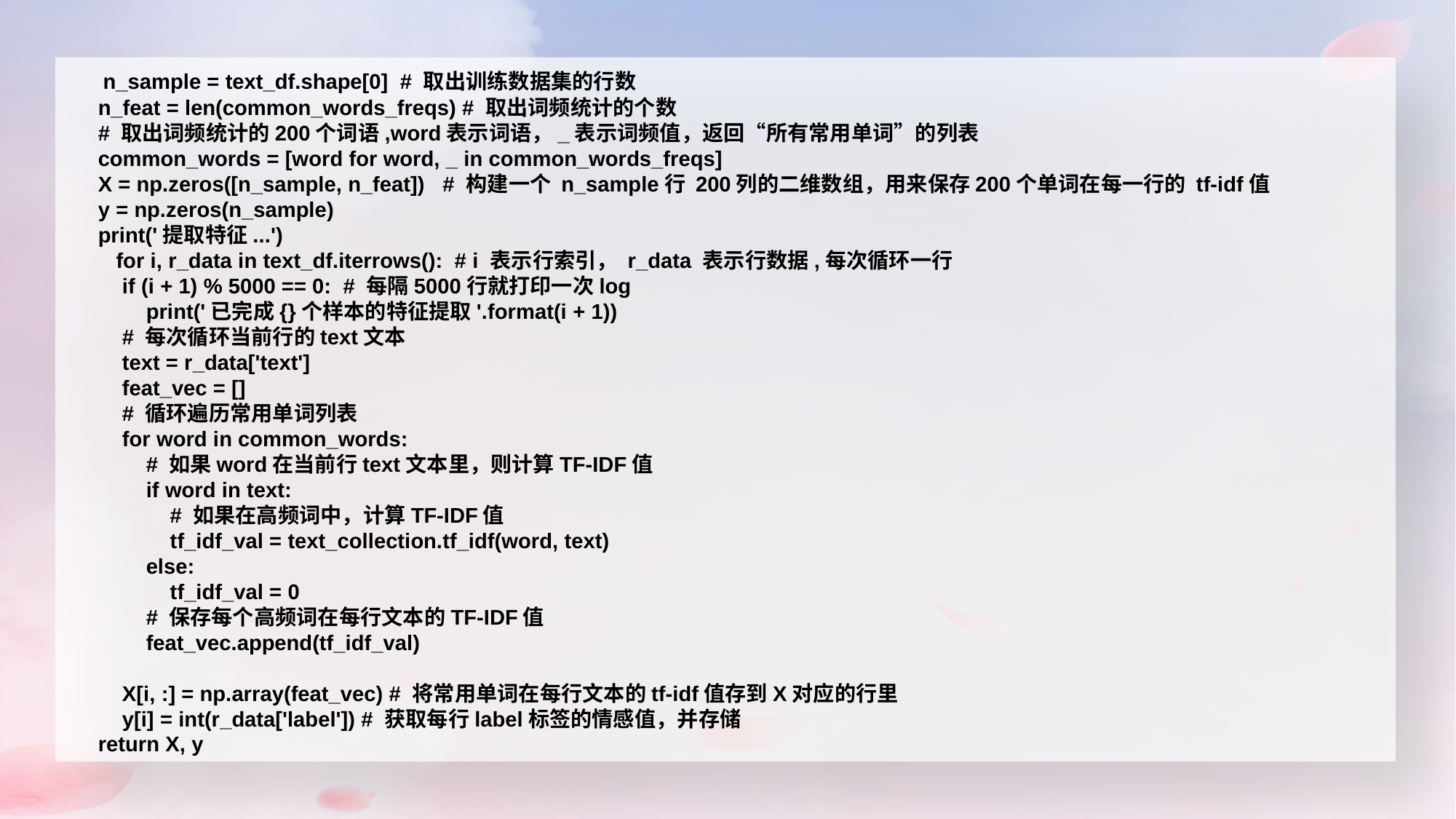

n_sample = text_df.shape[0]  # 取出训练数据集的行数
    n_feat = len(common_words_freqs) # 取出词频统计的个数
    # 取出词频统计的200个词语,word表示词语，_表示词频值，返回“所有常用单词”的列表
    common_words = [word for word, _ in common_words_freqs]
    X = np.zeros([n_sample, n_feat])   # 构建一个 n_sample行 200列的二维数组，用来保存200个单词在每一行的 tf-idf值
    y = np.zeros(n_sample)
    print('提取特征...')
       for i, r_data in text_df.iterrows():  # i 表示行索引， r_data 表示行数据,每次循环一行
        if (i + 1) % 5000 == 0:  # 每隔5000行就打印一次log
            print('已完成{}个样本的特征提取'.format(i + 1))
        # 每次循环当前行的text文本
        text = r_data['text']
        feat_vec = []
        # 循环遍历常用单词列表
        for word in common_words:
            # 如果word在当前行text文本里，则计算TF-IDF值
            if word in text:
                # 如果在高频词中，计算TF-IDF值
                tf_idf_val = text_collection.tf_idf(word, text)
            else:
                tf_idf_val = 0
            # 保存每个高频词在每行文本的TF-IDF值
            feat_vec.append(tf_idf_val)

        X[i, :] = np.array(feat_vec) # 将常用单词在每行文本的tf-idf值存到X对应的行里
        y[i] = int(r_data['label']) # 获取每行label标签的情感值，并存储
    return X, y